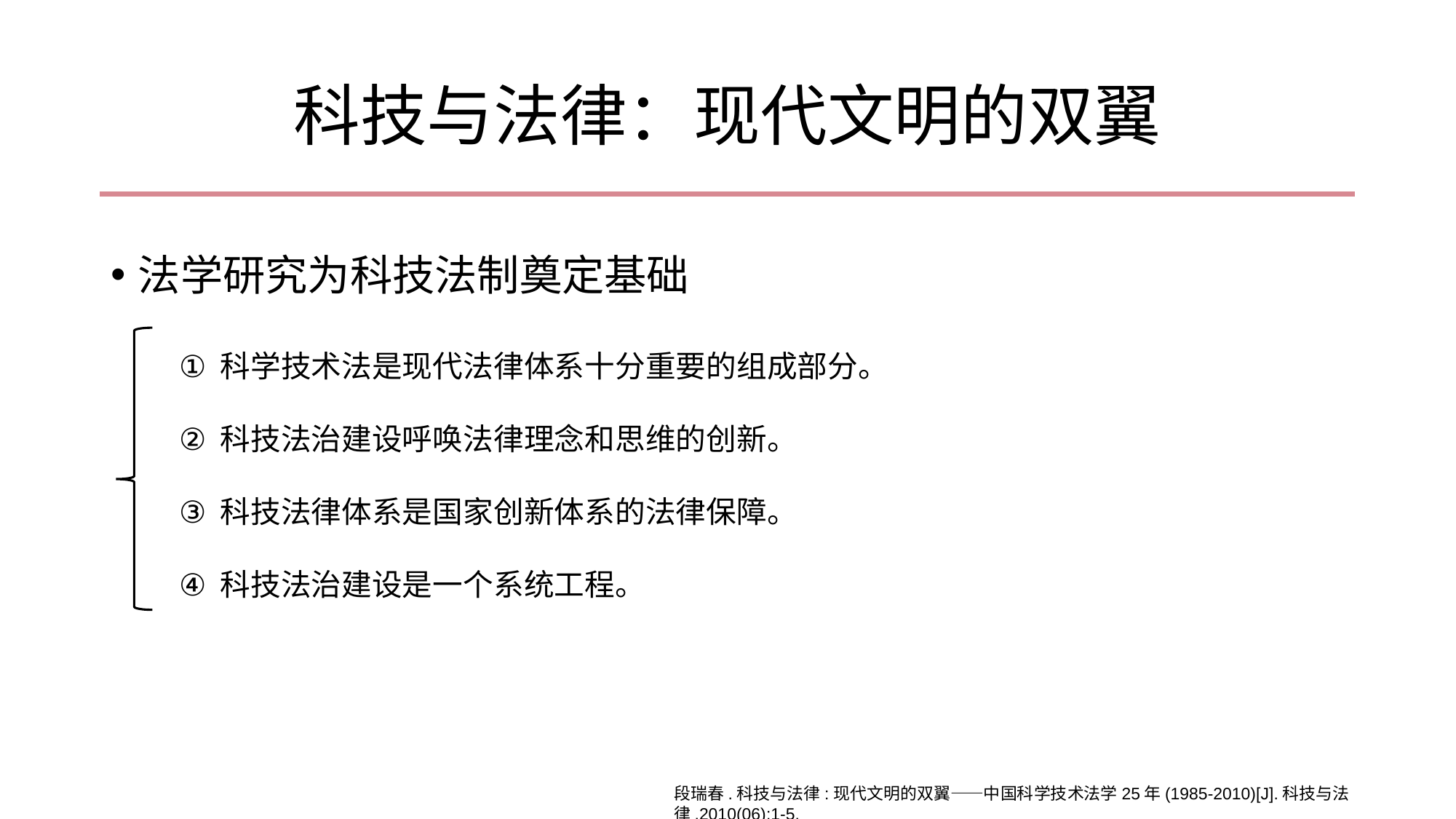

# 科技与法律：现代文明的双翼
法学研究为科技法制奠定基础
科学技术法是现代法律体系十分重要的组成部分。
科技法治建设呼唤法律理念和思维的创新。
科技法律体系是国家创新体系的法律保障。
科技法治建设是一个系统工程。

段瑞春.科技与法律:现代文明的双翼——中国科学技术法学25年(1985-2010)[J].科技与法律,2010(06):1-5.